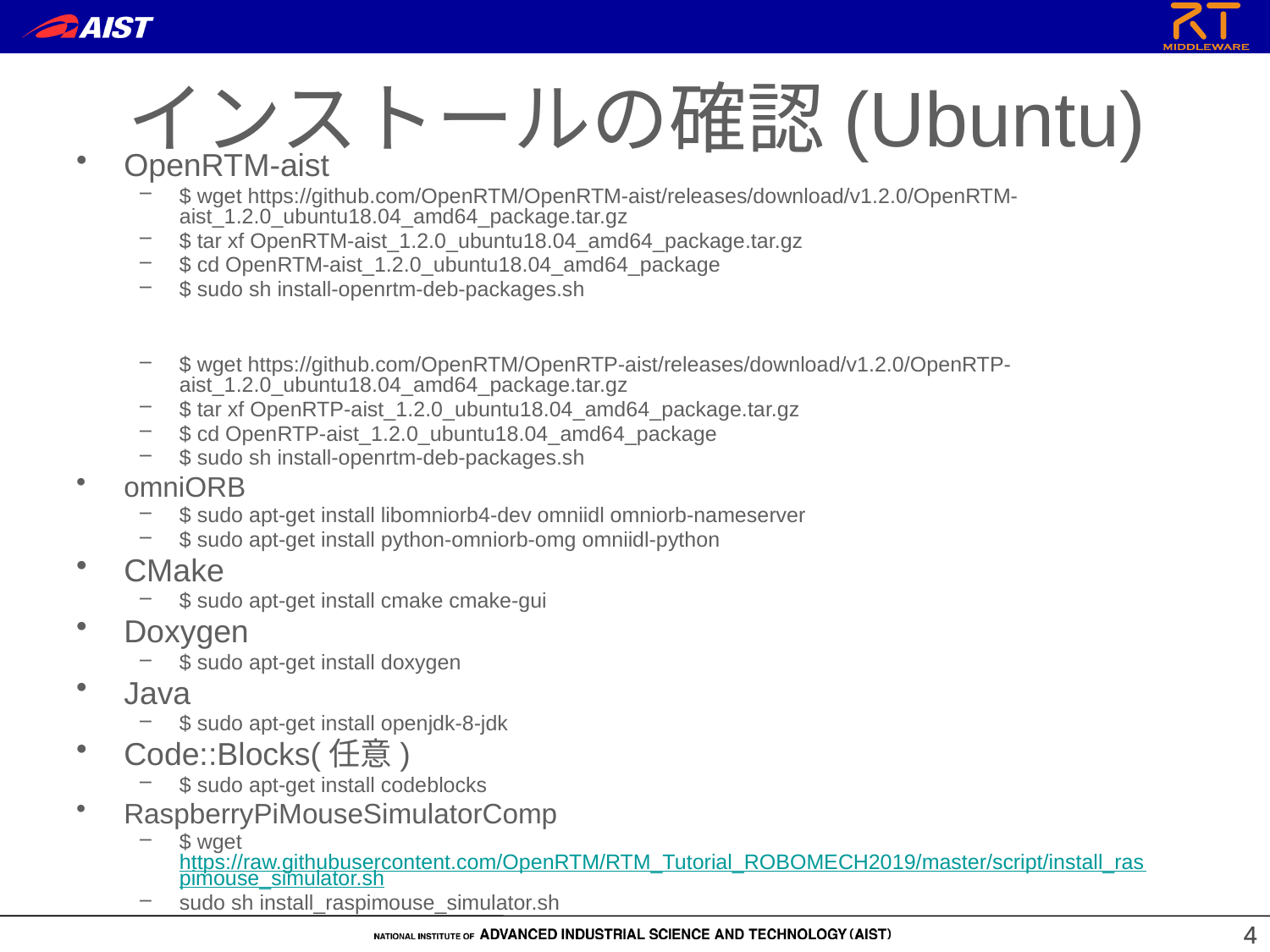

インストールの確認(Ubuntu)
OpenRTM-aist
$ wget https://github.com/OpenRTM/OpenRTM-aist/releases/download/v1.2.0/OpenRTM-aist_1.2.0_ubuntu18.04_amd64_package.tar.gz
$ tar xf OpenRTM-aist_1.2.0_ubuntu18.04_amd64_package.tar.gz
$ cd OpenRTM-aist_1.2.0_ubuntu18.04_amd64_package
$ sudo sh install-openrtm-deb-packages.sh

$ wget https://github.com/OpenRTM/OpenRTP-aist/releases/download/v1.2.0/OpenRTP-aist_1.2.0_ubuntu18.04_amd64_package.tar.gz
$ tar xf OpenRTP-aist_1.2.0_ubuntu18.04_amd64_package.tar.gz
$ cd OpenRTP-aist_1.2.0_ubuntu18.04_amd64_package
$ sudo sh install-openrtm-deb-packages.sh
omniORB
$ sudo apt-get install libomniorb4-dev omniidl omniorb-nameserver
$ sudo apt-get install python-omniorb-omg omniidl-python
CMake
$ sudo apt-get install cmake cmake-gui
Doxygen
$ sudo apt-get install doxygen
Java
$ sudo apt-get install openjdk-8-jdk
Code::Blocks(任意)
$ sudo apt-get install codeblocks
RaspberryPiMouseSimulatorComp
$ wget https://raw.githubusercontent.com/OpenRTM/RTM_Tutorial_ROBOMECH2019/master/script/install_raspimouse_simulator.sh
sudo sh install_raspimouse_simulator.sh
4
4